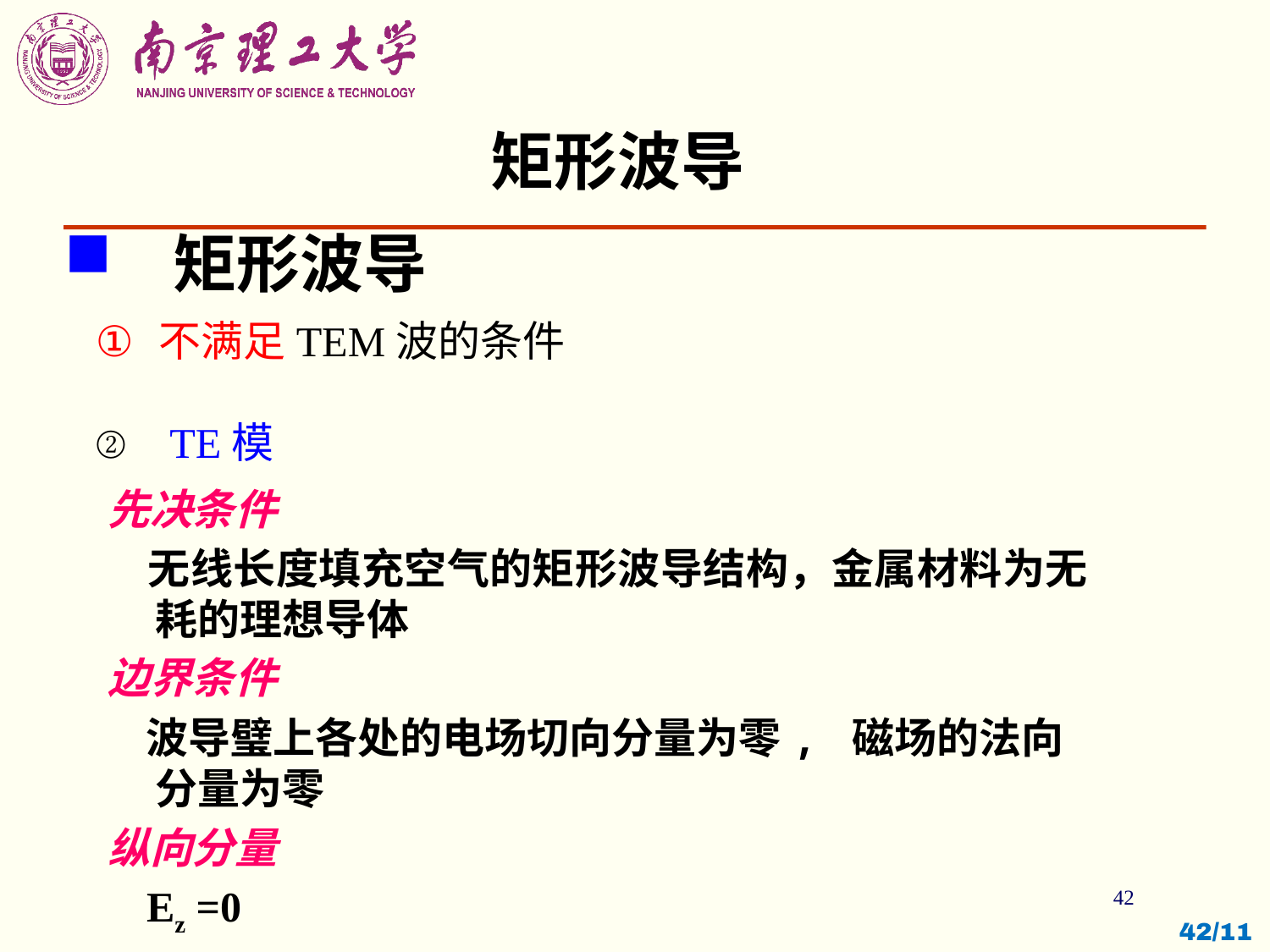

# 矩形波导

 矩形波导
不满足TEM波的条件

 TE模

先决条件
   无线长度填充空气的矩形波导结构，金属材料为无耗的理想导体
边界条件
   波导璧上各处的电场切向分量为零, 磁场的法向分量为零
纵向分量
    Ez =0
42/11